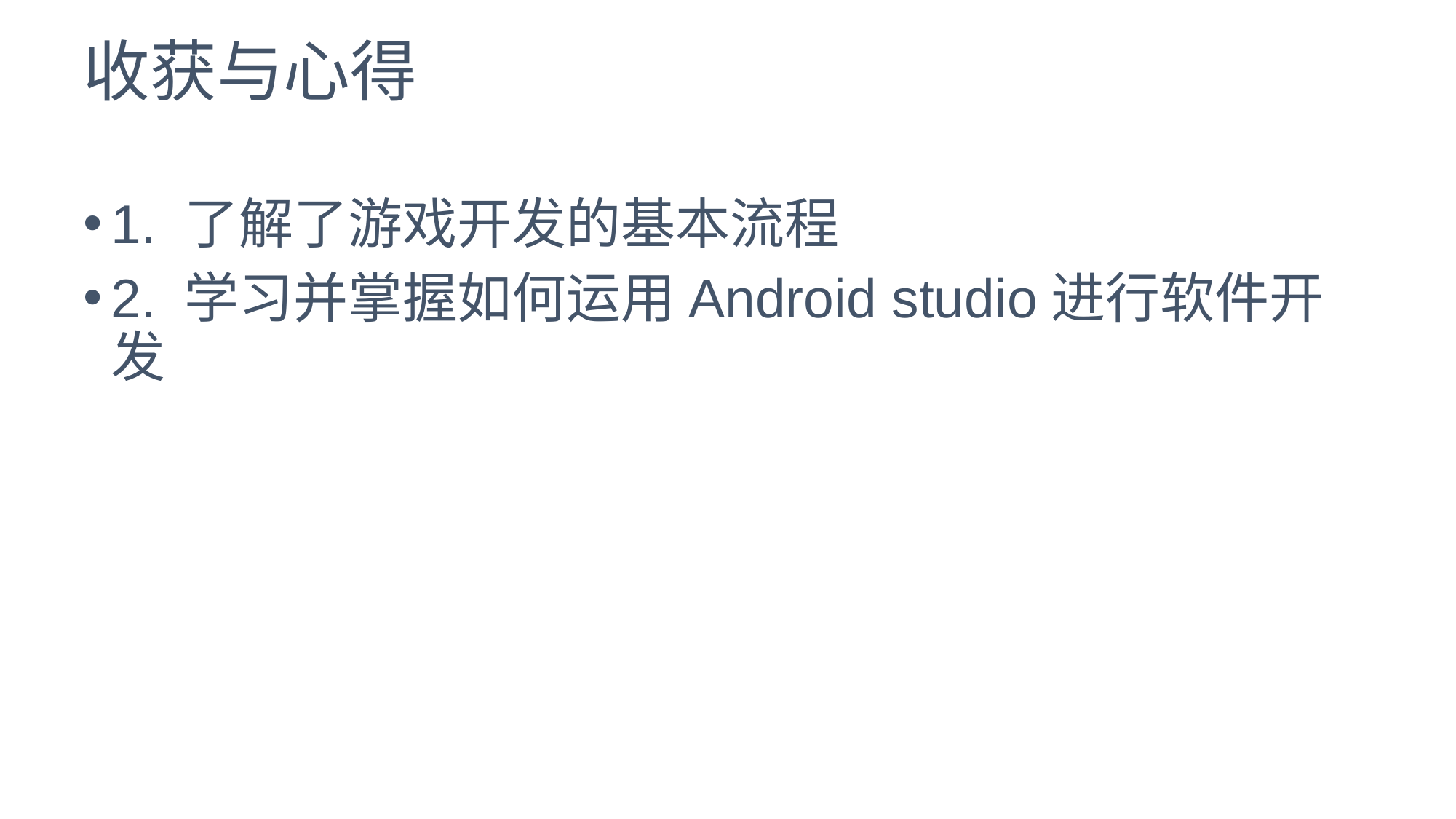

# 收获与心得
1. 了解了游戏开发的基本流程
2. 学习并掌握如何运用Android studio进行软件开发